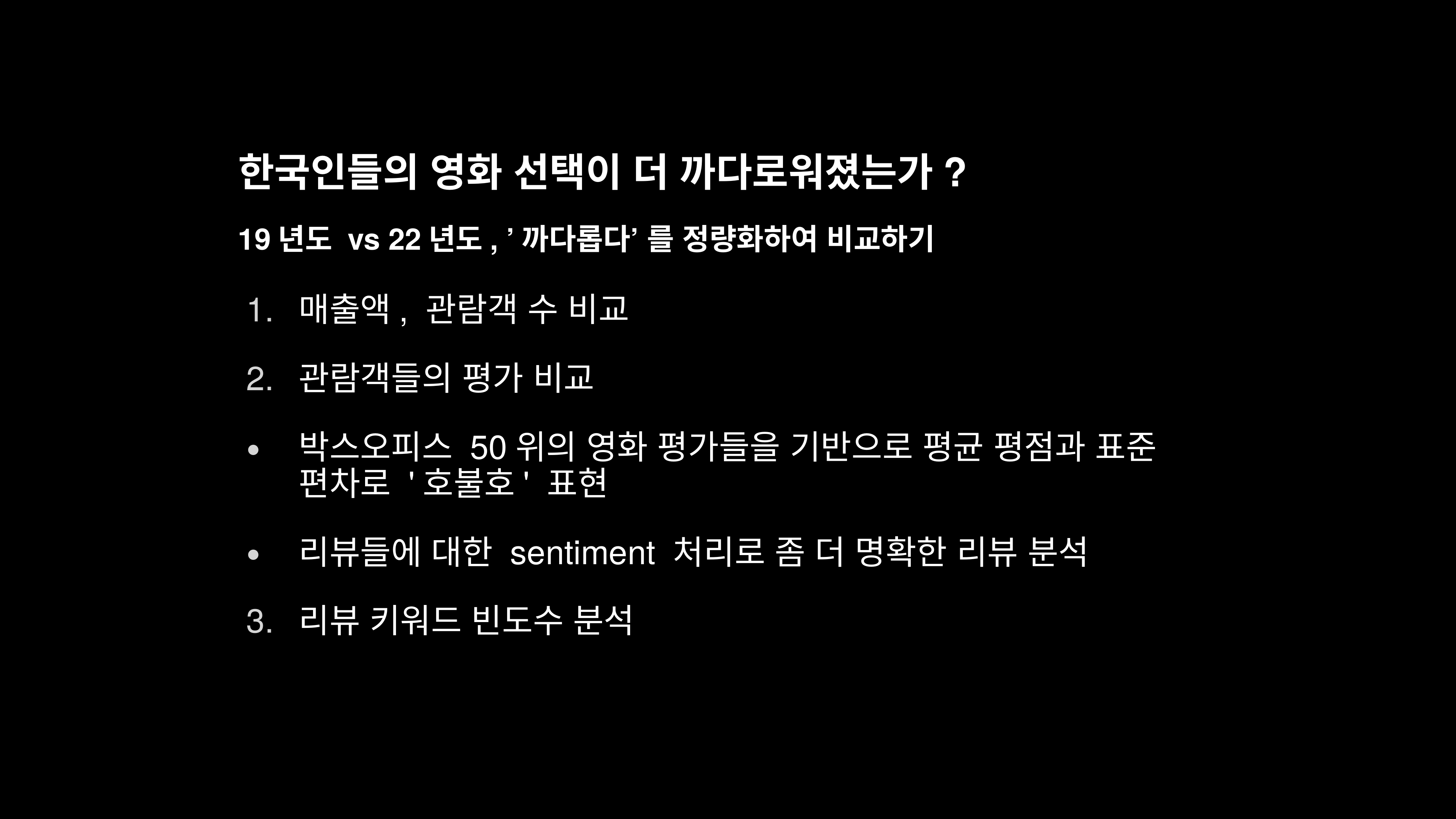

# 한국인들의 영화 선택이 더 까다로워졌는가?
19년도 vs 22년도, ’까다롭다’ 를 정량화하여 비교하기
매출액, 관람객 수 비교
관람객들의 평가 비교
박스오피스 50위의 영화 평가들을 기반으로 평균 평점과 표준 편차로 '호불호' 표현
리뷰들에 대한 sentiment 처리로 좀 더 명확한 리뷰 분석
리뷰 키워드 빈도수 분석